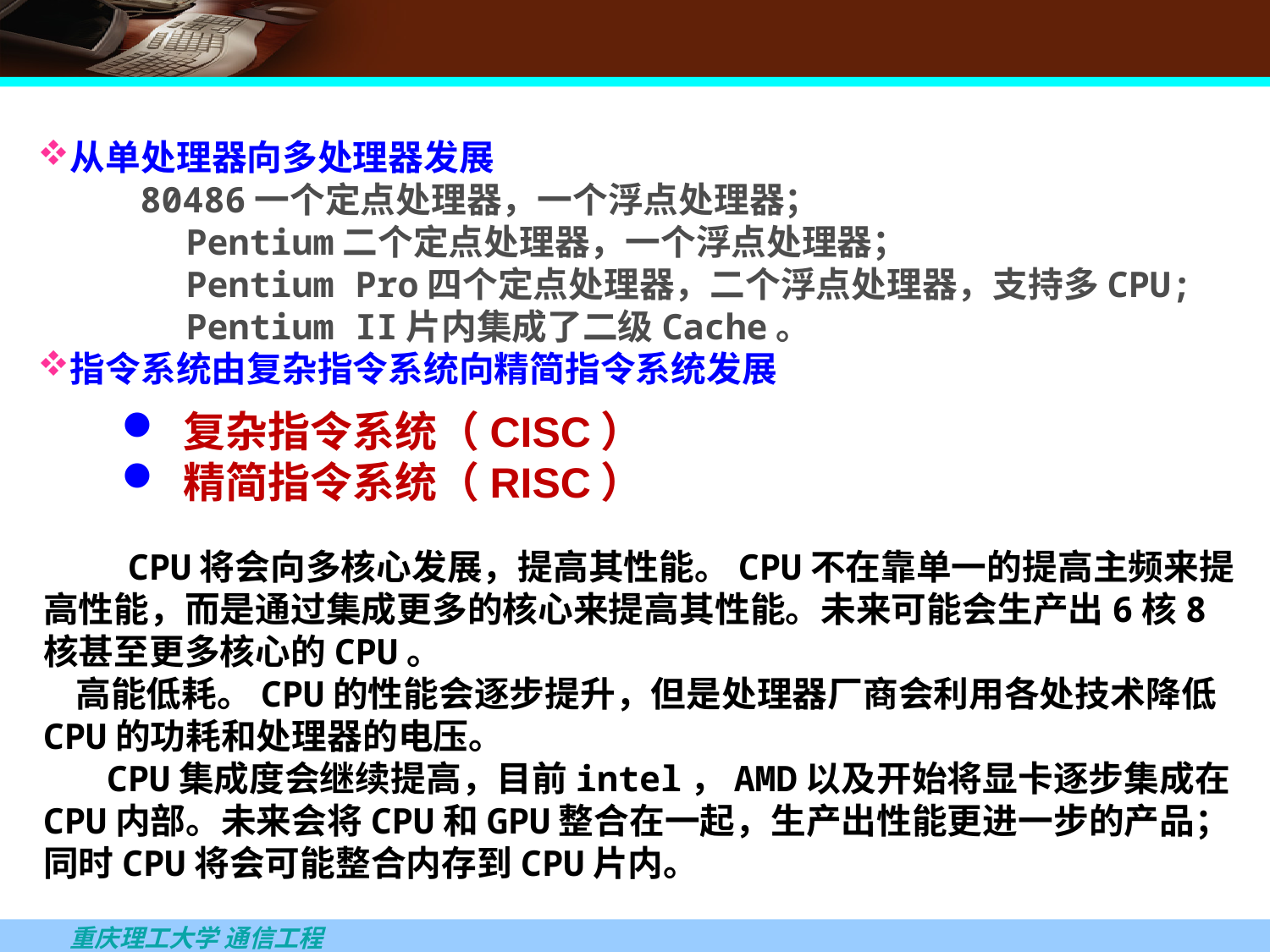

从单处理器向多处理器发展
    80486一个定点处理器，一个浮点处理器；
    Pentium二个定点处理器，一个浮点处理器；
    Pentium Pro四个定点处理器，二个浮点处理器，支持多CPU;
    Pentium II片内集成了二级Cache。
指令系统由复杂指令系统向精简指令系统发展

 复杂指令系统（CISC）
 精简指令系统（RISC）
    CPU将会向多核心发展，提高其性能。CPU不在靠单一的提高主频来提高性能，而是通过集成更多的核心来提高其性能。未来可能会生产出6核8核甚至更多核心的CPU。
   高能低耗。CPU的性能会逐步提升，但是处理器厂商会利用各处技术降低CPU的功耗和处理器的电压。
   CPU集成度会继续提高，目前intel，AMD以及开始将显卡逐步集成在CPU内部。未来会将CPU和GPU整合在一起，生产出性能更进一步的产品；同时CPU将会可能整合内存到CPU片内。